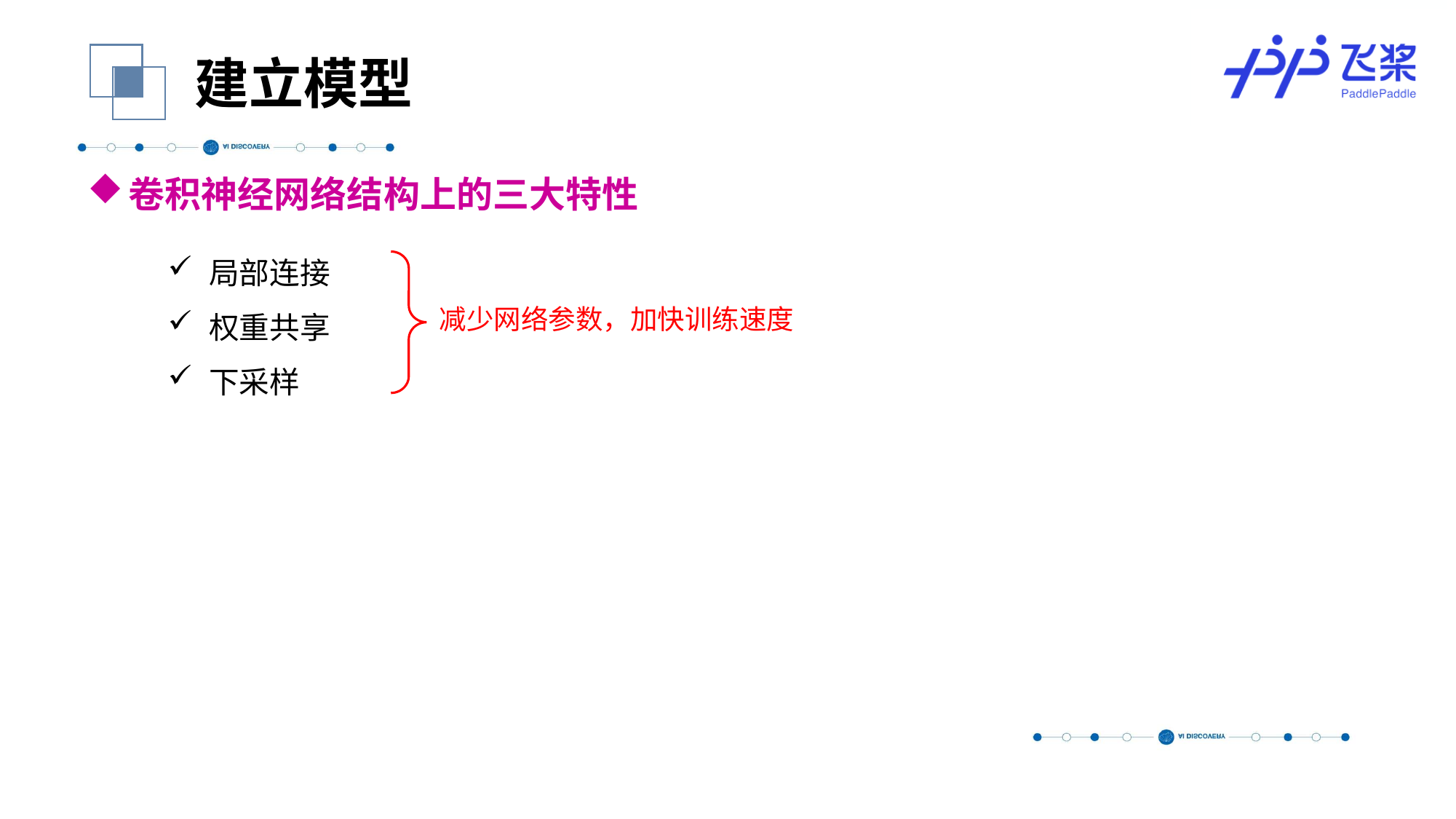

建立模型
卷积神经网络结构上的三大特性
局部连接
权重共享
下采样

减少网络参数，加快训练速度